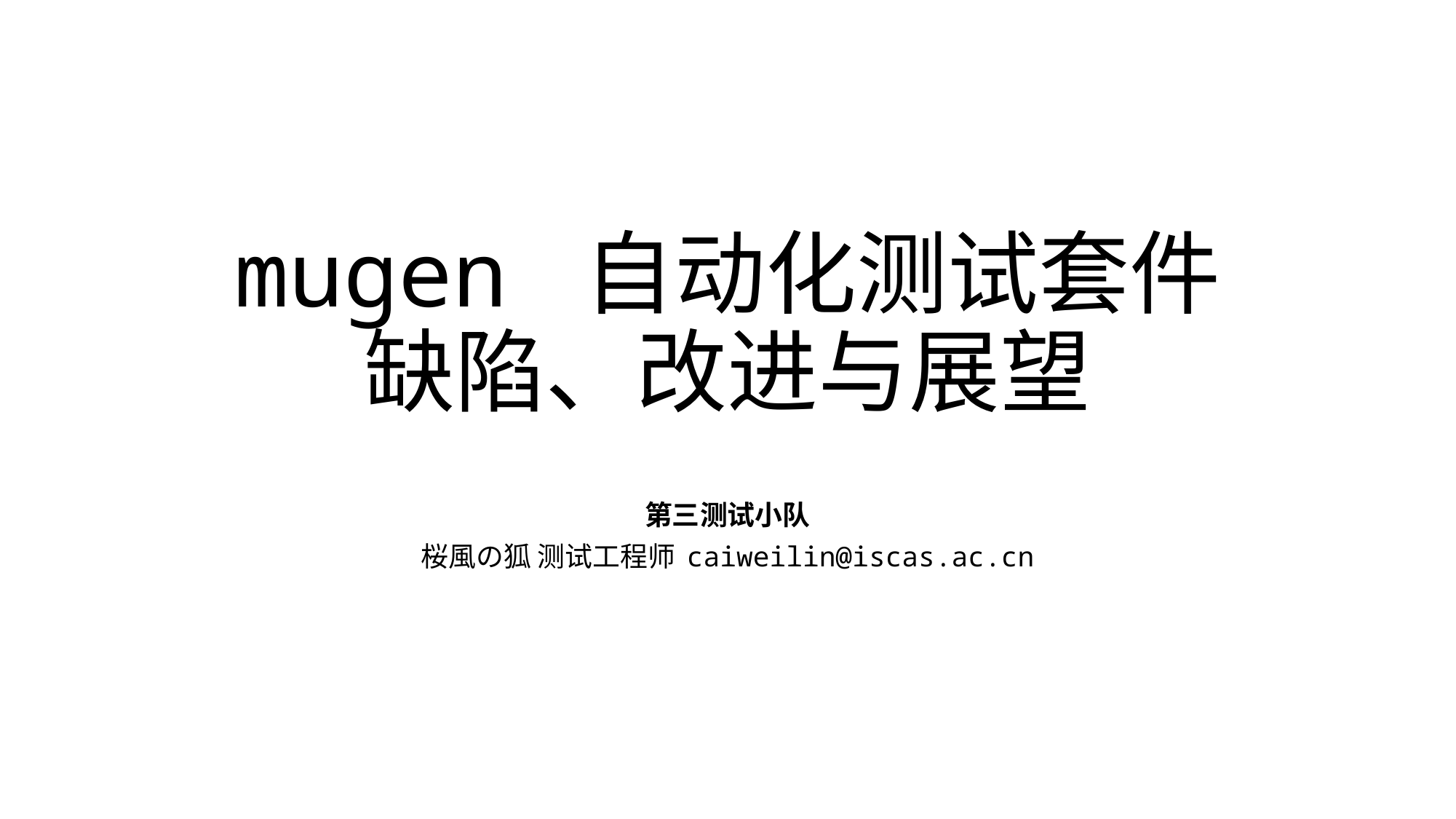

# mugen 自动化测试套件 缺陷、改进与展望
第三测试小队
桜風の狐 测试工程师 caiweilin@iscas.ac.cn